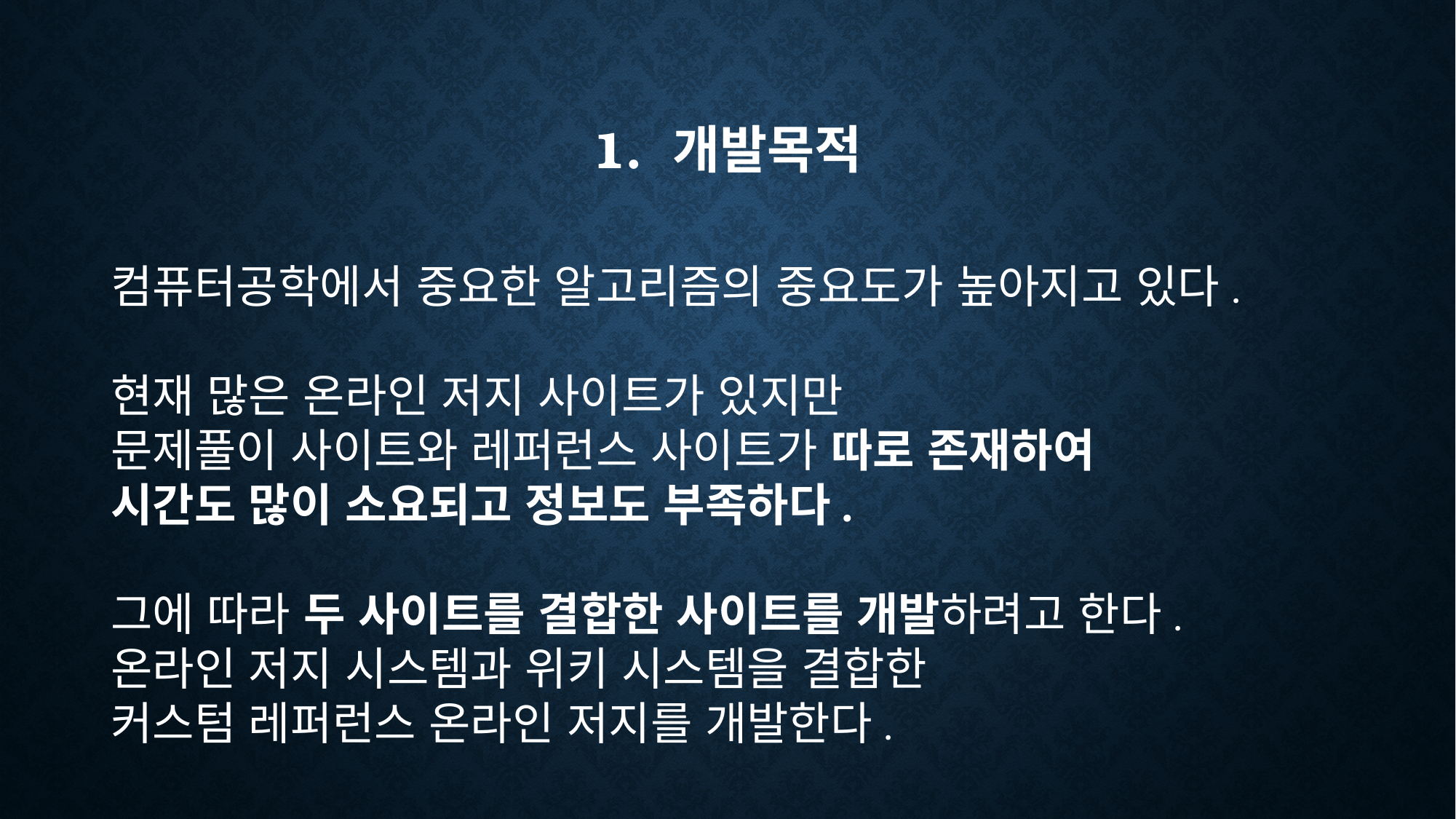

# 1. 개발목적
컴퓨터공학에서 중요한 알고리즘의 중요도가 높아지고 있다.

현재 많은 온라인 저지 사이트가 있지만
문제풀이 사이트와 레퍼런스 사이트가 따로 존재하여
시간도 많이 소요되고 정보도 부족하다.

그에 따라 두 사이트를 결합한 사이트를 개발하려고 한다.
온라인 저지 시스템과 위키 시스템을 결합한
커스텀 레퍼런스 온라인 저지를 개발한다.